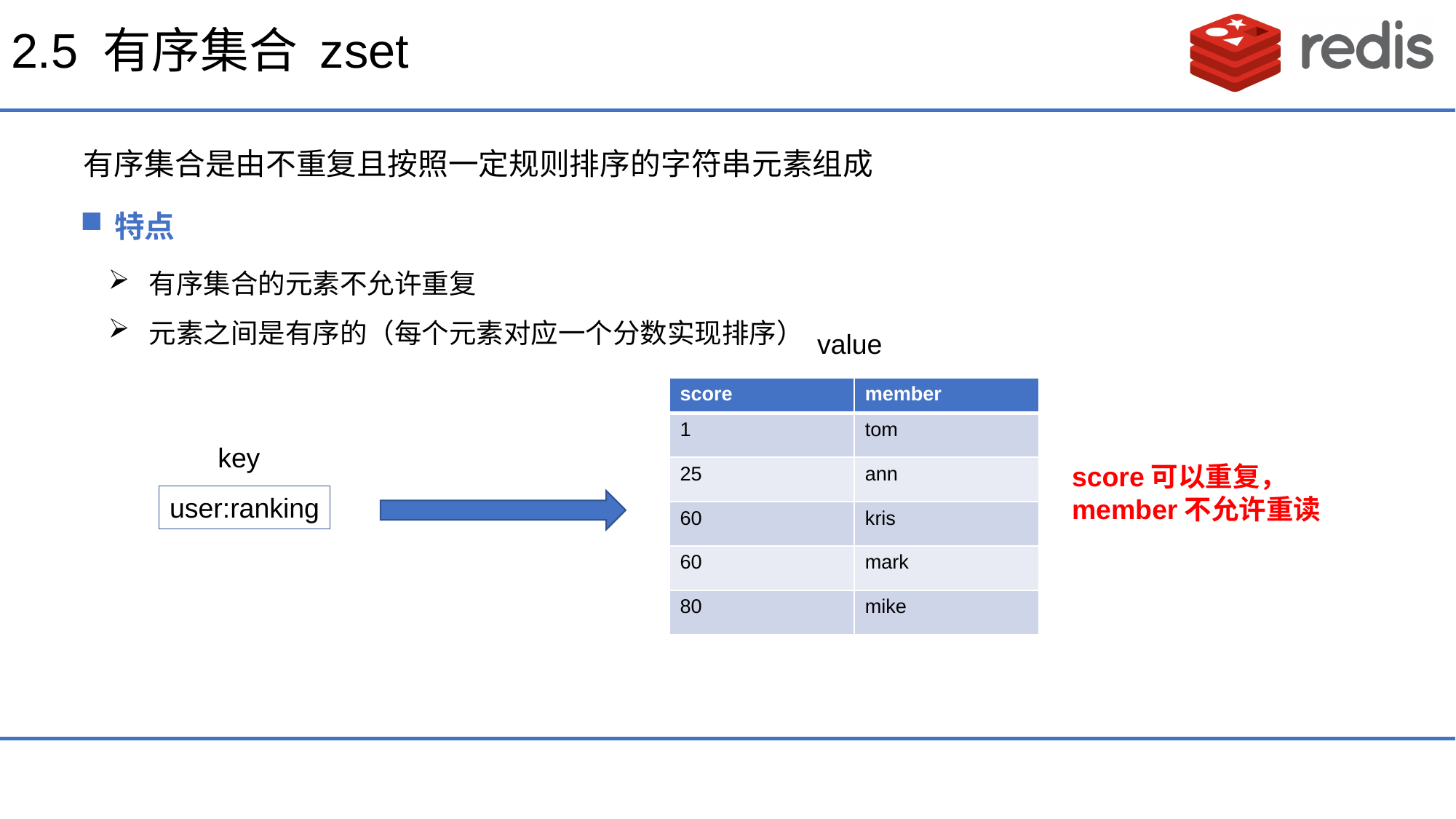

# 2.5 有序集合 zset
有序集合是由不重复且按照一定规则排序的字符串元素组成
特点
有序集合的元素不允许重复
元素之间是有序的（每个元素对应一个分数实现排序）
value
| score | member |
| --- | --- |
| 1 | tom |
| 25 | ann |
| 60 | kris |
| 60 | mark |
| 80 | mike |
key
score可以重复，
member不允许重读
user:ranking